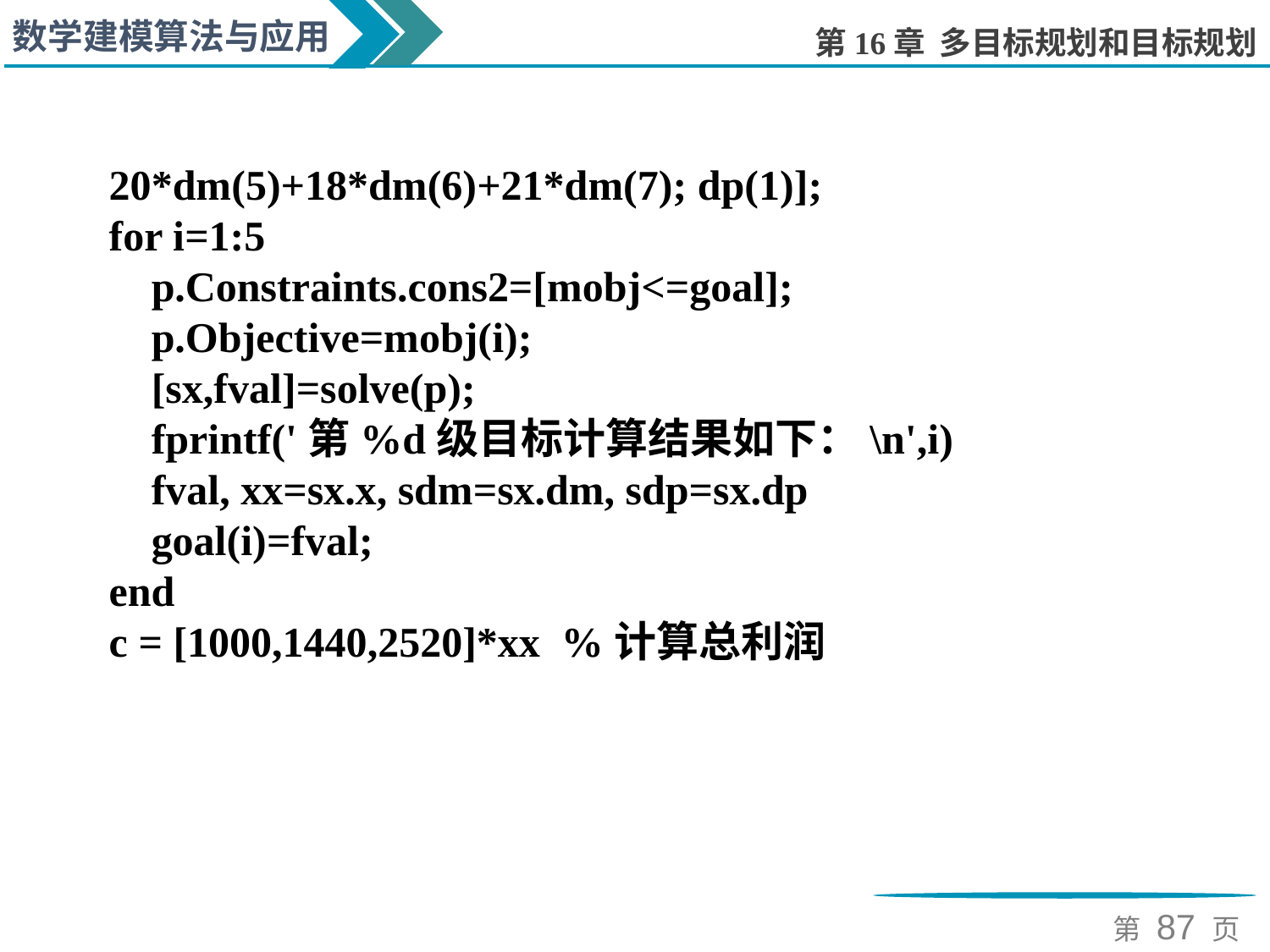

20*dm(5)+18*dm(6)+21*dm(7); dp(1)];
for i=1:5
    p.Constraints.cons2=[mobj<=goal];
    p.Objective=mobj(i);
    [sx,fval]=solve(p);
    fprintf('第%d级目标计算结果如下：\n',i)
    fval, xx=sx.x, sdm=sx.dm, sdp=sx.dp
    goal(i)=fval;
end
c = [1000,1440,2520]*xx  %计算总利润